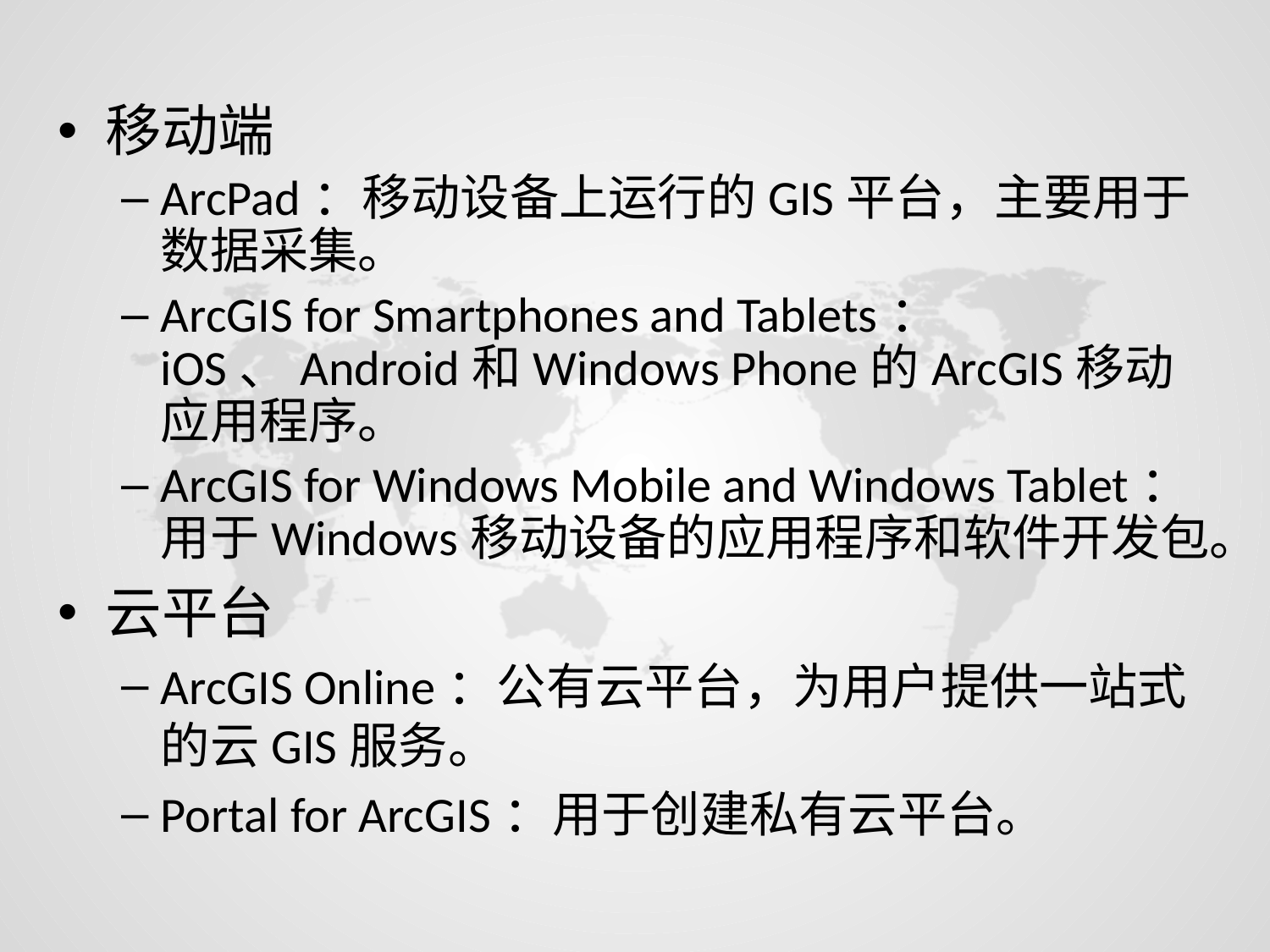

移动端
ArcPad：移动设备上运行的GIS平台，主要用于数据采集。
ArcGIS for Smartphones and Tablets：iOS、Android和Windows Phone的ArcGIS移动应用程序。
ArcGIS for Windows Mobile and Windows Tablet：用于Windows移动设备的应用程序和软件开发包。
云平台
ArcGIS Online：公有云平台，为用户提供一站式的云GIS服务。
Portal for ArcGIS：用于创建私有云平台。